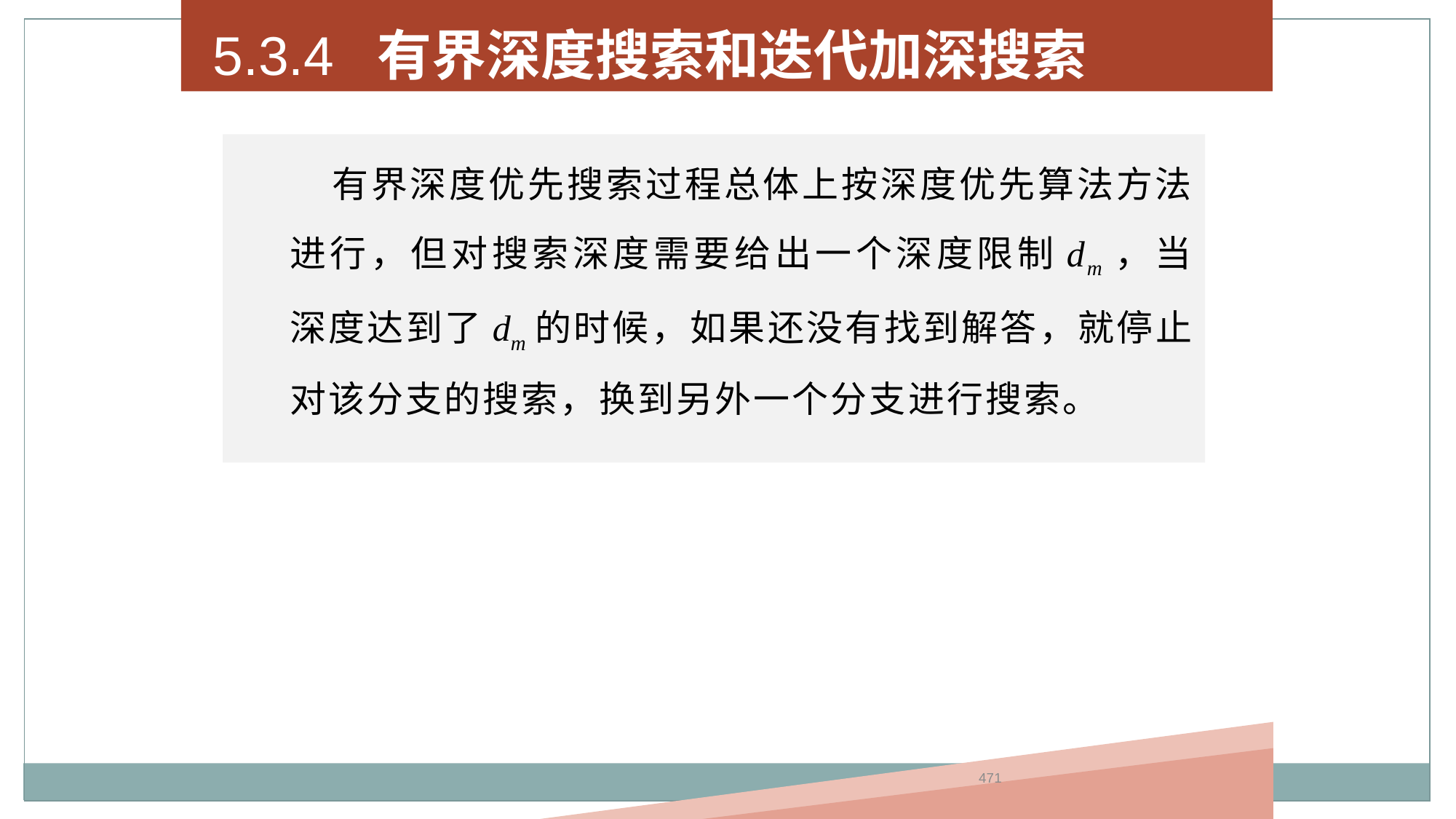

5.3.4  有界深度搜索和迭代加深搜索
   有界深度优先搜索过程总体上按深度优先算法方法进行，但对搜索深度需要给出一个深度限制dm，当深度达到了dm的时候，如果还没有找到解答，就停止对该分支的搜索，换到另外一个分支进行搜索。

471